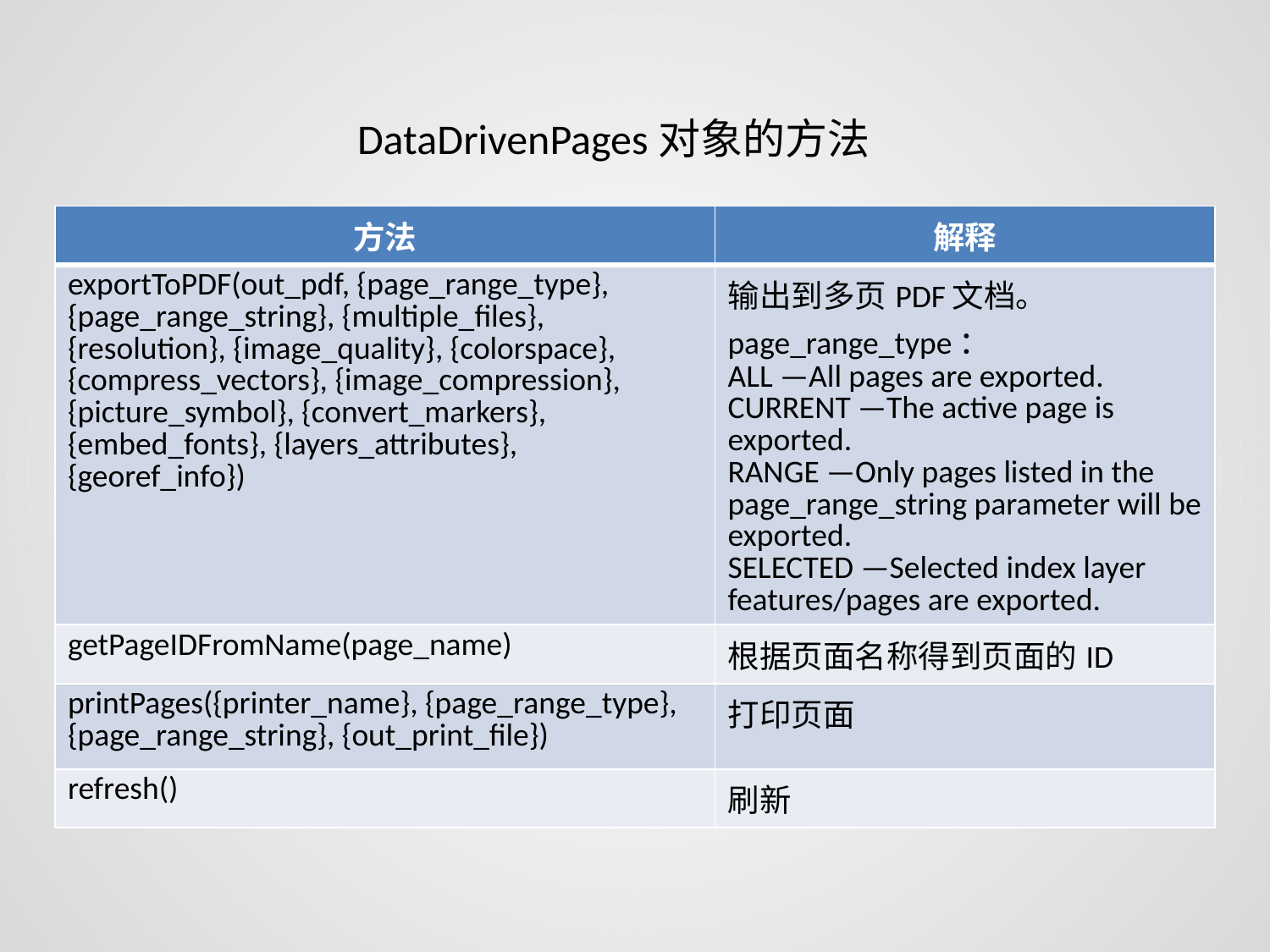

DataDrivenPages对象的方法
| 方法 | 解释 |
| --- | --- |
| exportToPDF(out\_pdf, {page\_range\_type}, {page\_range\_string}, {multiple\_files}, {resolution}, {image\_quality}, {colorspace}, {compress\_vectors}, {image\_compression}, {picture\_symbol}, {convert\_markers}, {embed\_fonts}, {layers\_attributes}, {georef\_info}) | 输出到多页PDF文档。 page\_range\_type： ALL —All pages are exported. CURRENT —The active page is exported. RANGE —Only pages listed in the page\_range\_string parameter will be exported. SELECTED —Selected index layer features/pages are exported. |
| getPageIDFromName(page\_name) | 根据页面名称得到页面的ID |
| printPages({printer\_name}, {page\_range\_type}, {page\_range\_string}, {out\_print\_file}) | 打印页面 |
| refresh() | 刷新 |